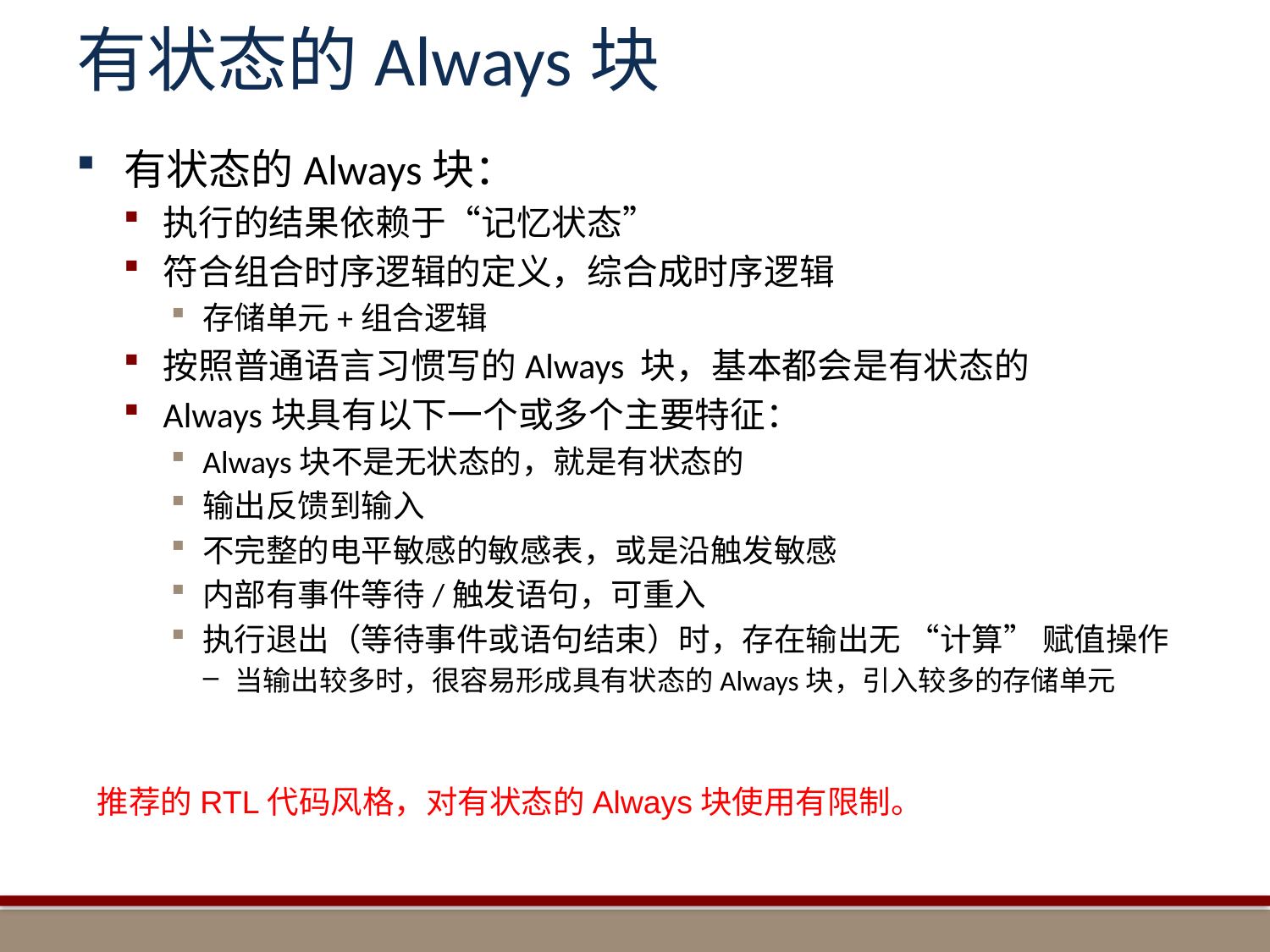

# 有状态的Always块
有状态的Always块：
执行的结果依赖于“记忆状态”
符合组合时序逻辑的定义，综合成时序逻辑
存储单元+组合逻辑
按照普通语言习惯写的Always 块，基本都会是有状态的
Always块具有以下一个或多个主要特征：
Always块不是无状态的，就是有状态的
输出反馈到输入
不完整的电平敏感的敏感表，或是沿触发敏感
内部有事件等待/触发语句，可重入
执行退出（等待事件或语句结束）时，存在输出无 “计算” 赋值操作
当输出较多时，很容易形成具有状态的Always块，引入较多的存储单元

推荐的RTL代码风格，对有状态的Always块使用有限制。